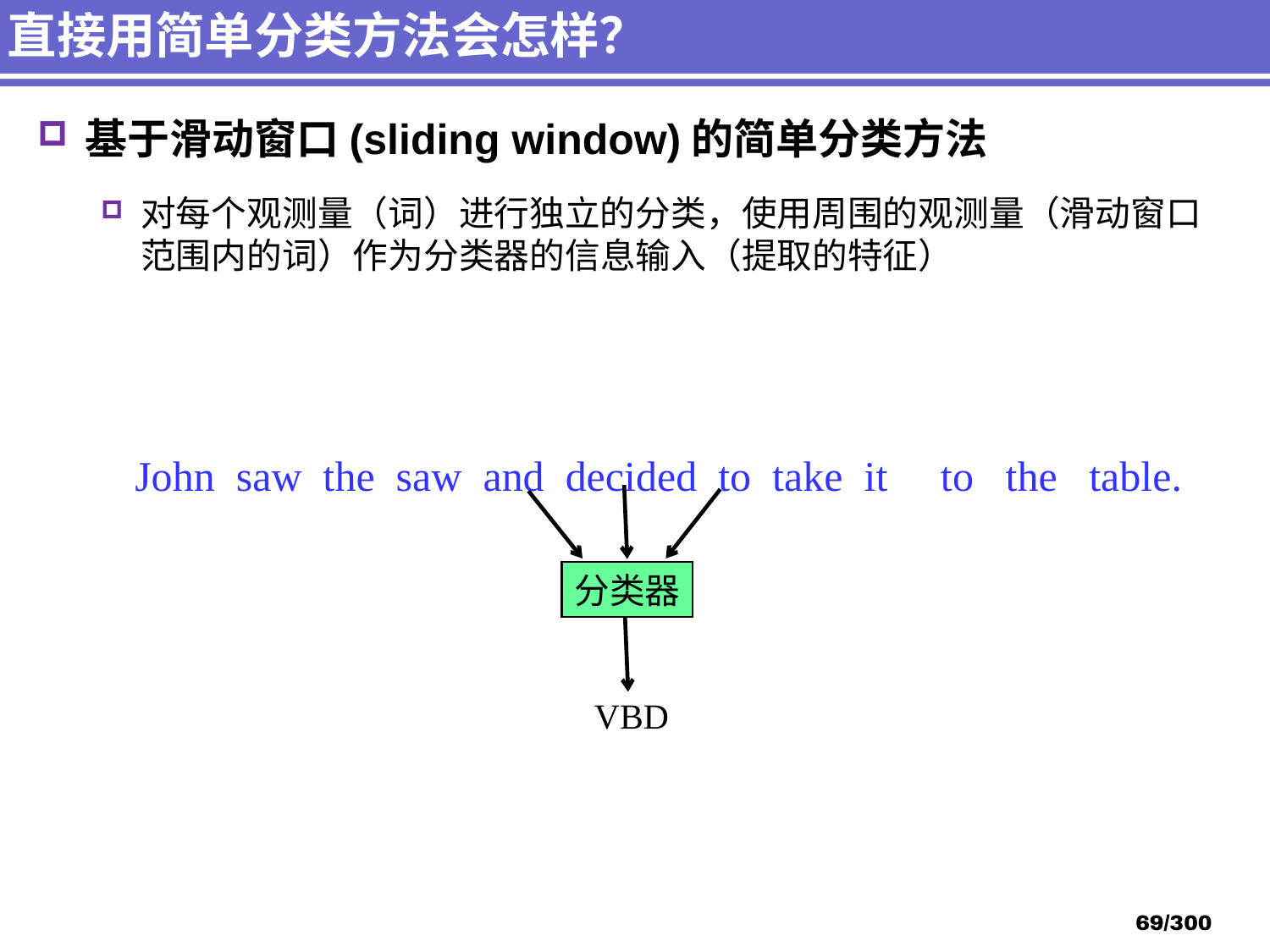

# 直接用简单分类方法会怎样？
基于滑动窗口(sliding window)的简单分类方法
对每个观测量（词）进行独立的分类，使用周围的观测量（滑动窗口范围内的词）作为分类器的信息输入（提取的特征）
John  saw  the  saw  and  decided  to  take  it     to   the   table.

分类器

VBD
69/300